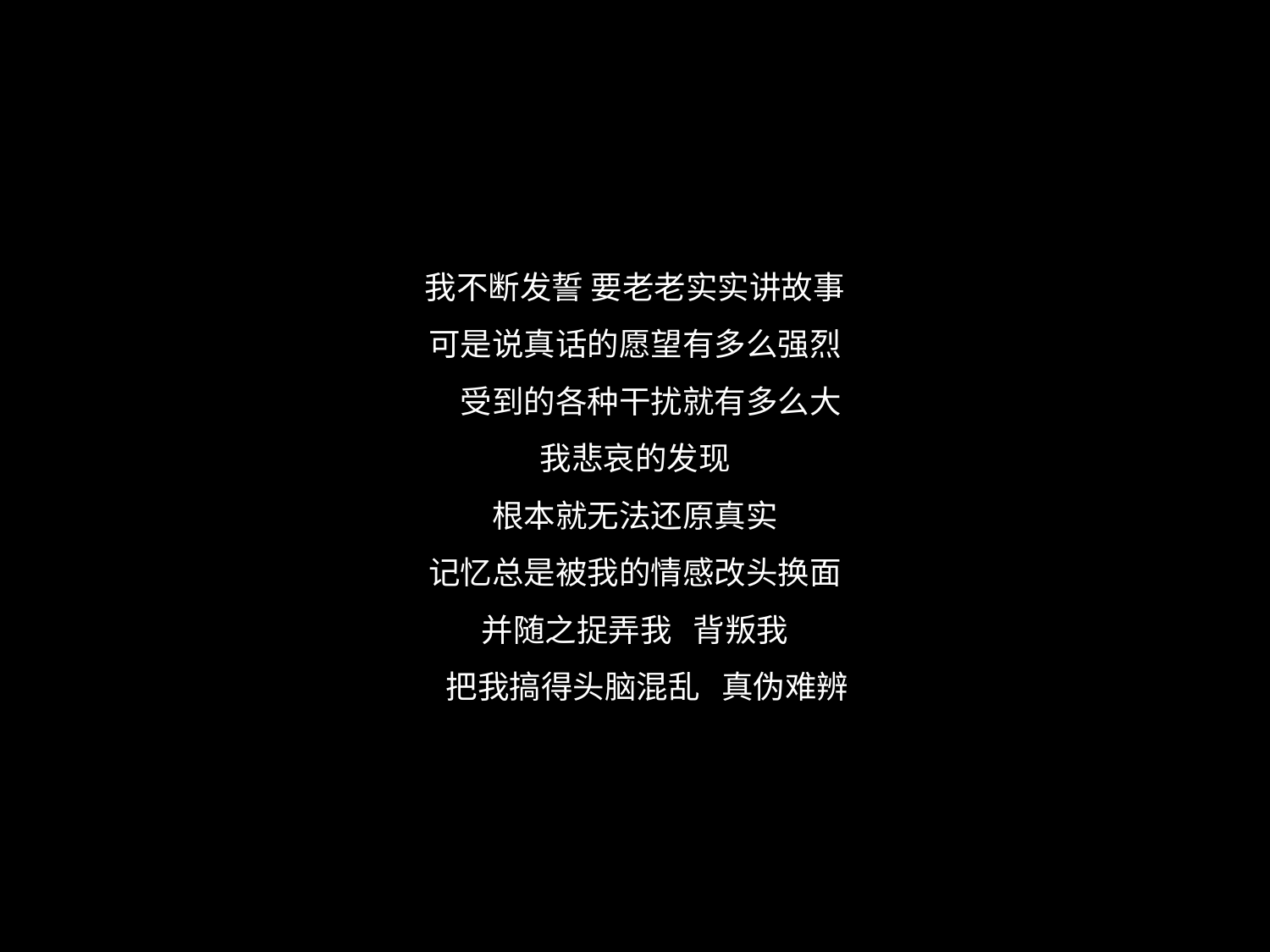

我不断发誓 要老老实实讲故事
可是说真话的愿望有多么强烈
　受到的各种干扰就有多么大
我悲哀的发现
根本就无法还原真实
记忆总是被我的情感改头换面
并随之捉弄我   背叛我
　把我搞得头脑混乱   真伪难辨